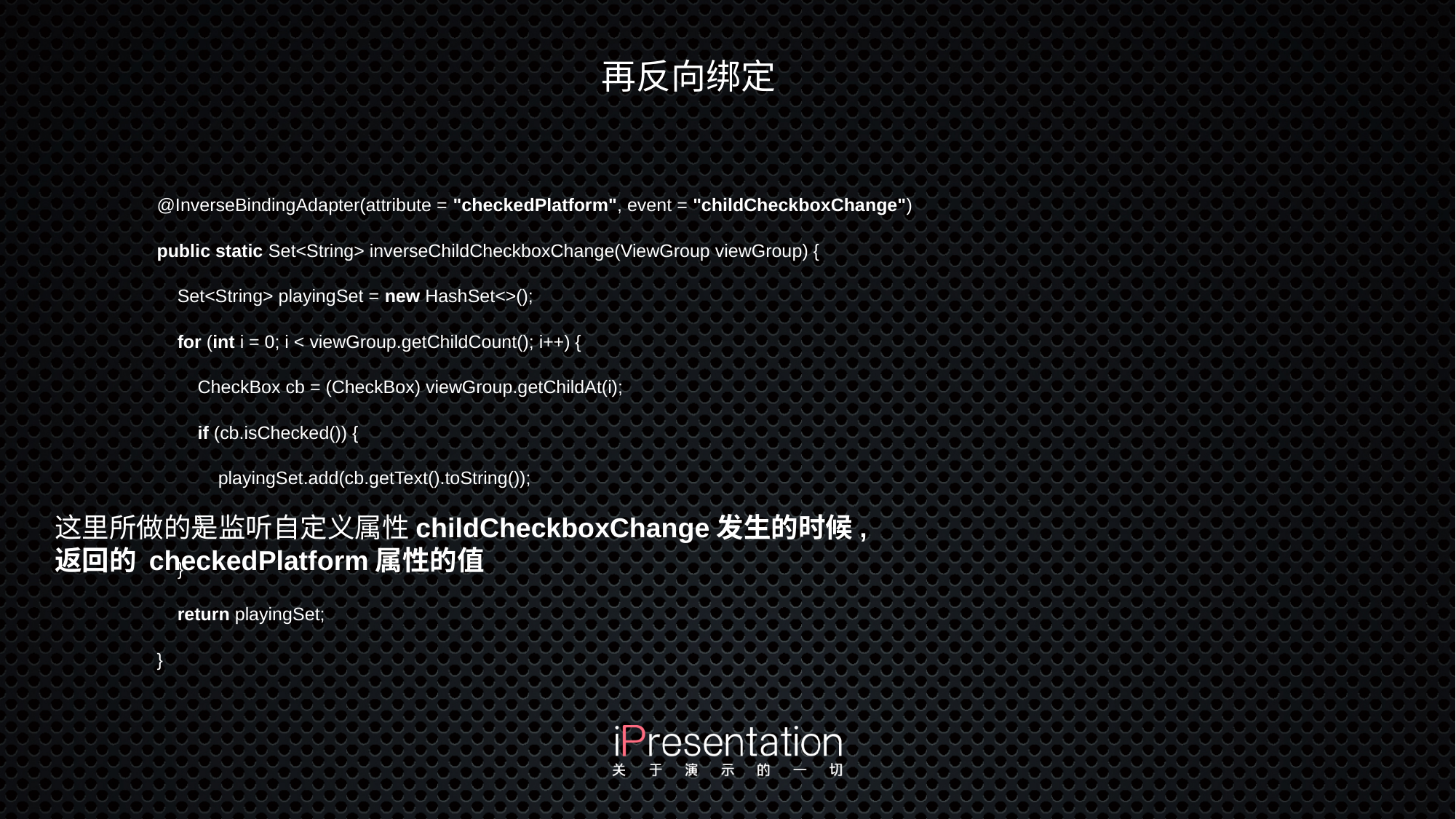

再反向绑定
@InverseBindingAdapter(attribute = "checkedPlatform", event = "childCheckboxChange")
public static Set<String> inverseChildCheckboxChange(ViewGroup viewGroup) {
    Set<String> playingSet = new HashSet<>();
    for (int i = 0; i < viewGroup.getChildCount(); i++) {
        CheckBox cb = (CheckBox) viewGroup.getChildAt(i);
        if (cb.isChecked()) {
            playingSet.add(cb.getText().toString());
        }
    }
    return playingSet;
}

这里所做的是监听自定义属性childCheckboxChange发生的时候,
返回的 checkedPlatform属性的值